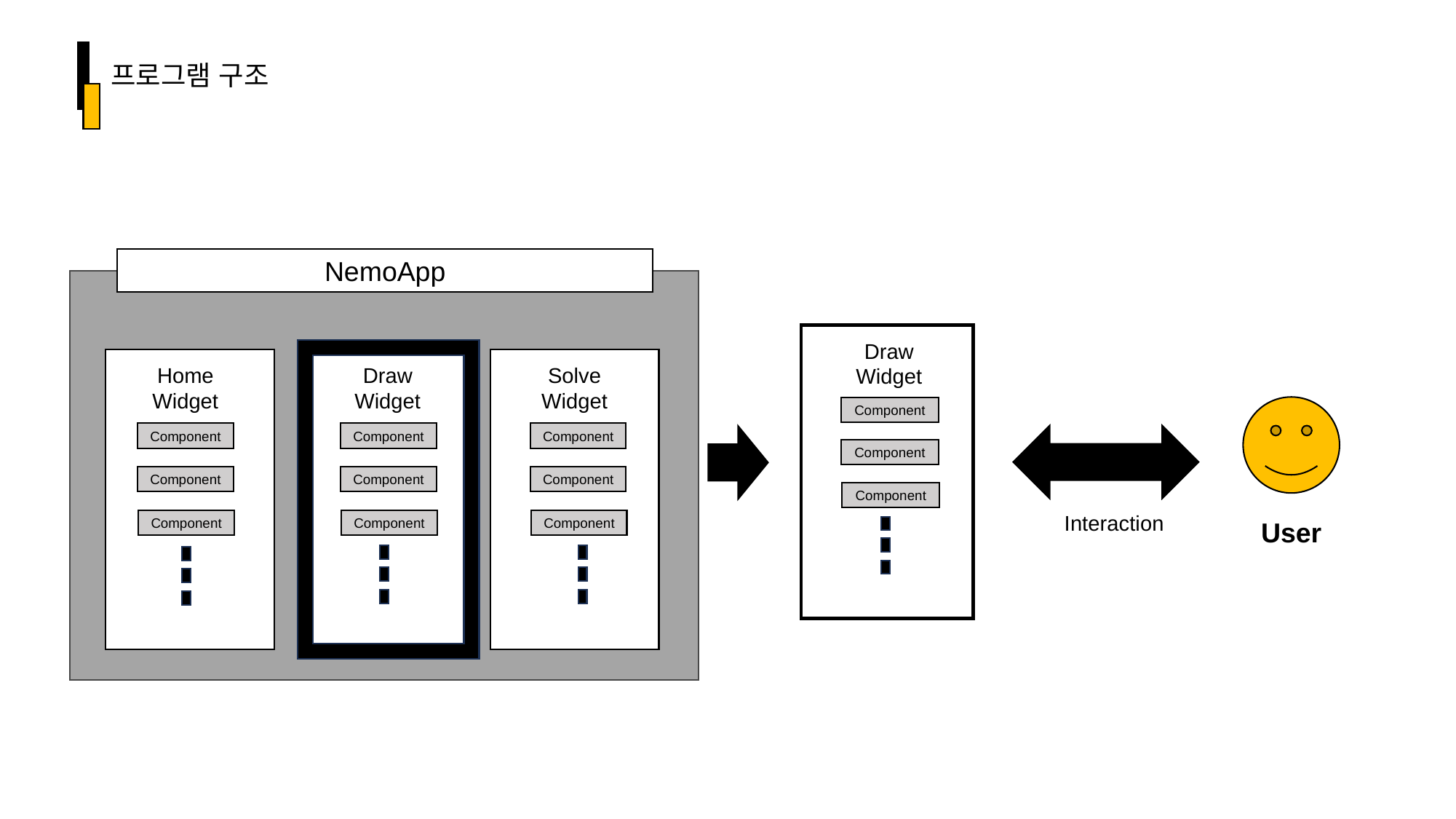

프로그램 구조

NemoApp

Home Widget
Draw Widget
Solve Widget
Component
Component
Component
Component
Component
Component
Component
Component
Component

Draw Widget

Component

Component
Component
Interaction
User